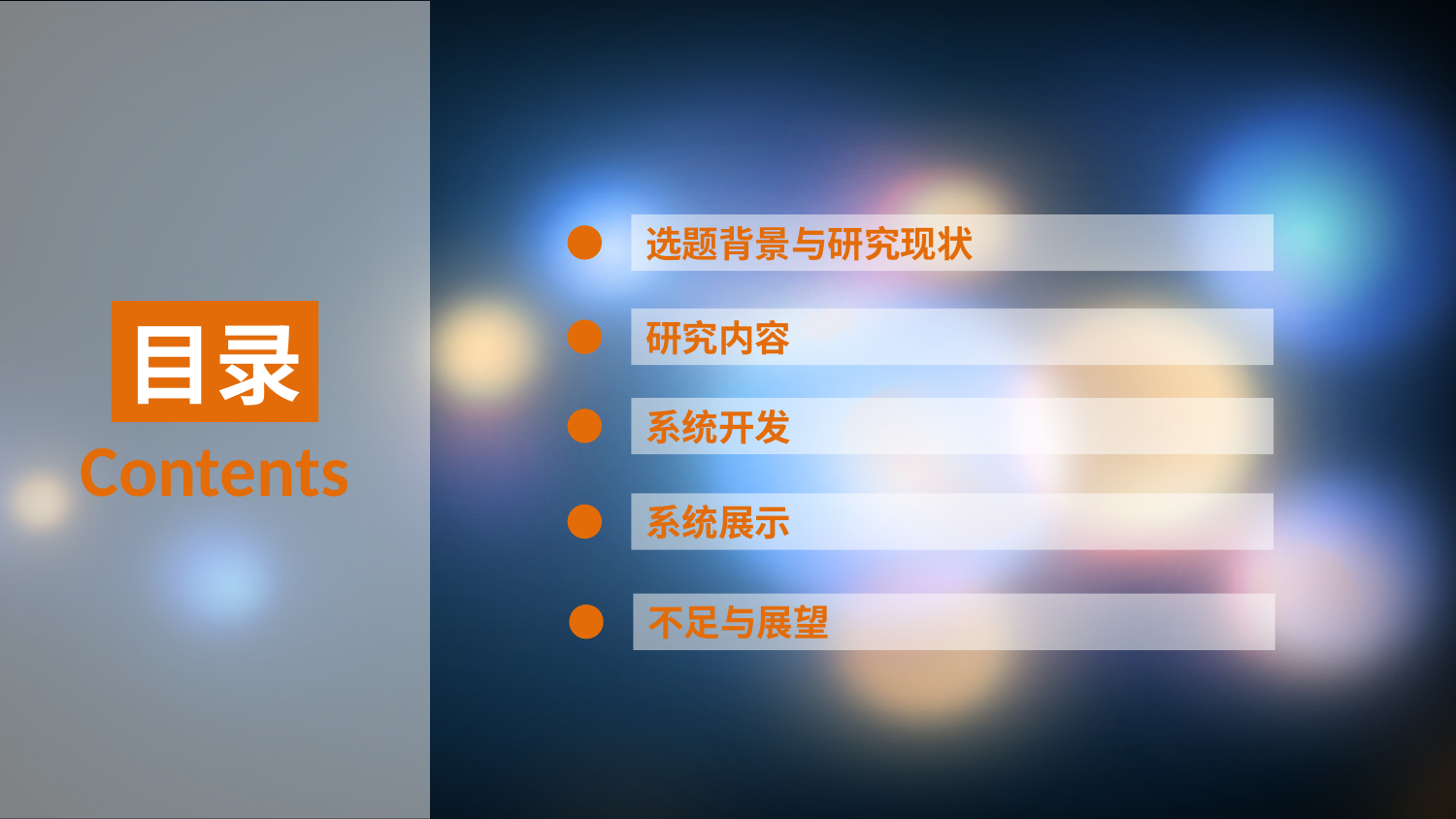

选题背景与研究现状

目录
研究内容

系统开发

Contents
系统展示

不足与展望